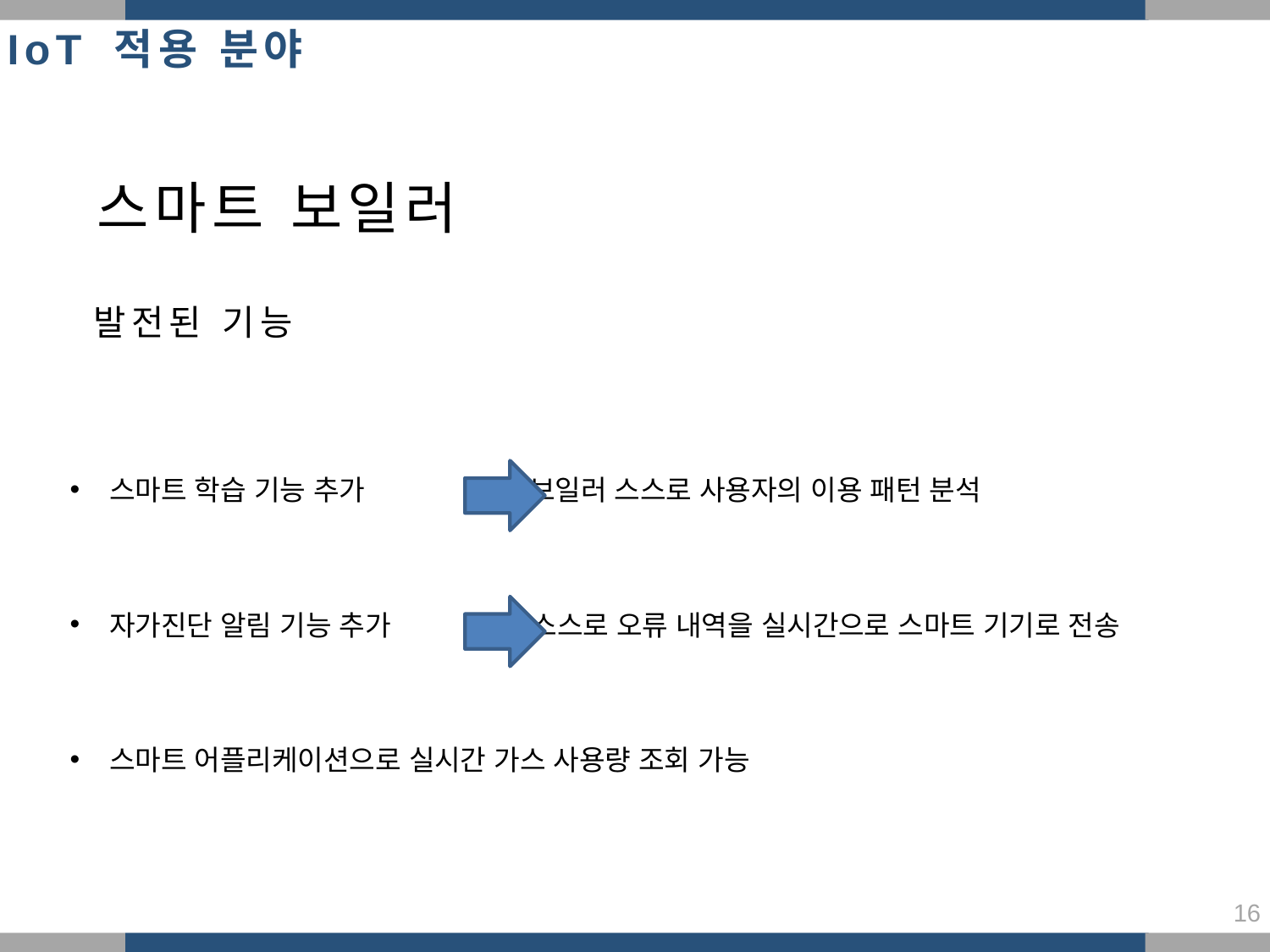

IoT 적용 분야
스마트 보일러
발전된 기능

스마트 학습 기능 추가                     보일러 스스로 사용자의 이용 패턴 분석

자가진단 알림 기능 추가                  스스로 오류 내역을 실시간으로 스마트 기기로 전송

스마트 어플리케이션으로 실시간 가스 사용량 조회 가능

16